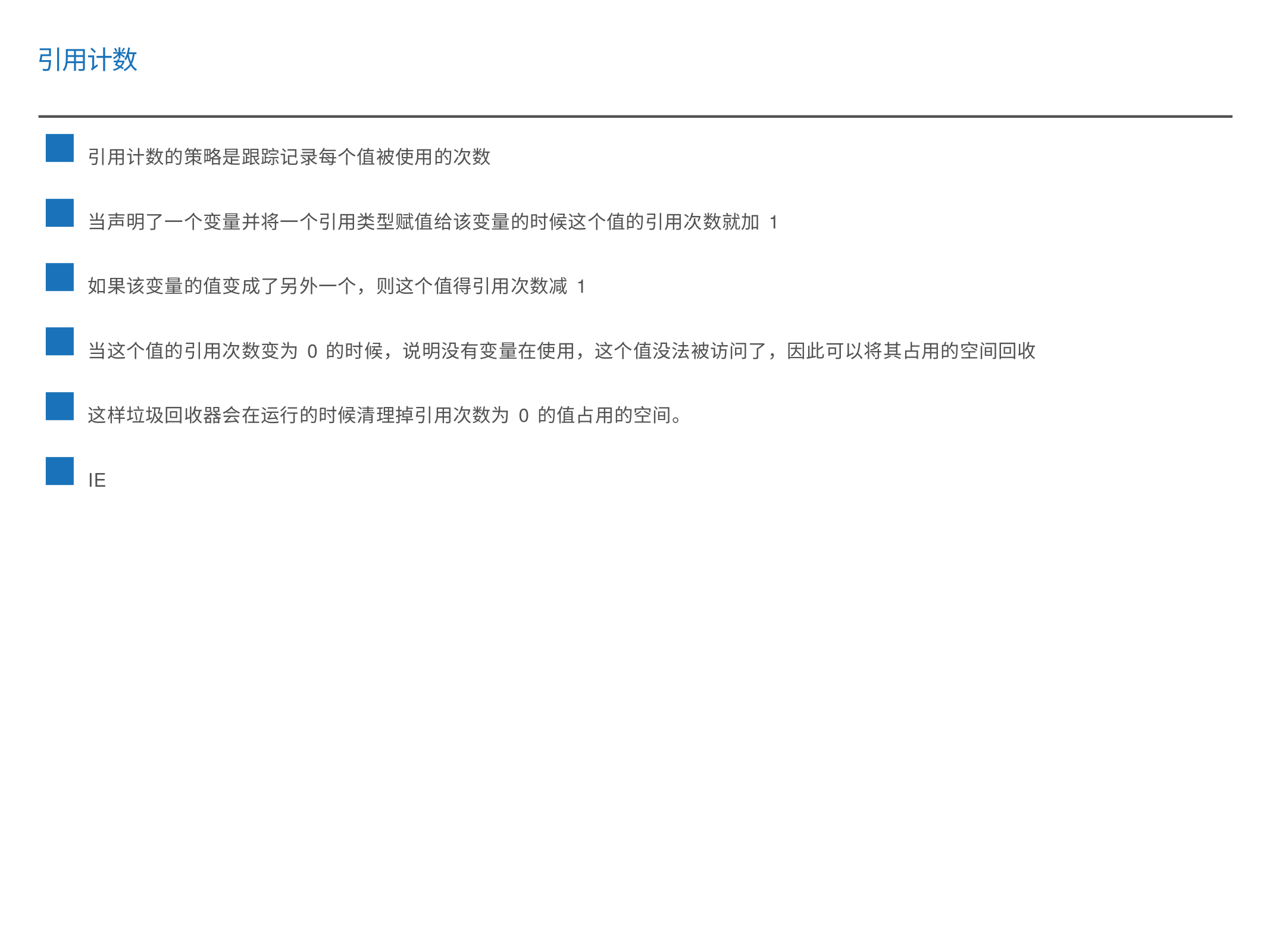

引用计数
引用计数的策略是跟踪记录每个值被使用的次数
当声明了一个变量并将一个引用类型赋值给该变量的时候这个值的引用次数就加1
如果该变量的值变成了另外一个，则这个值得引用次数减1
当这个值的引用次数变为0的时候，说明没有变量在使用，这个值没法被访问了，因此可以将其占用的空间回收
这样垃圾回收器会在运行的时候清理掉引用次数为0的值占用的空间。
IE